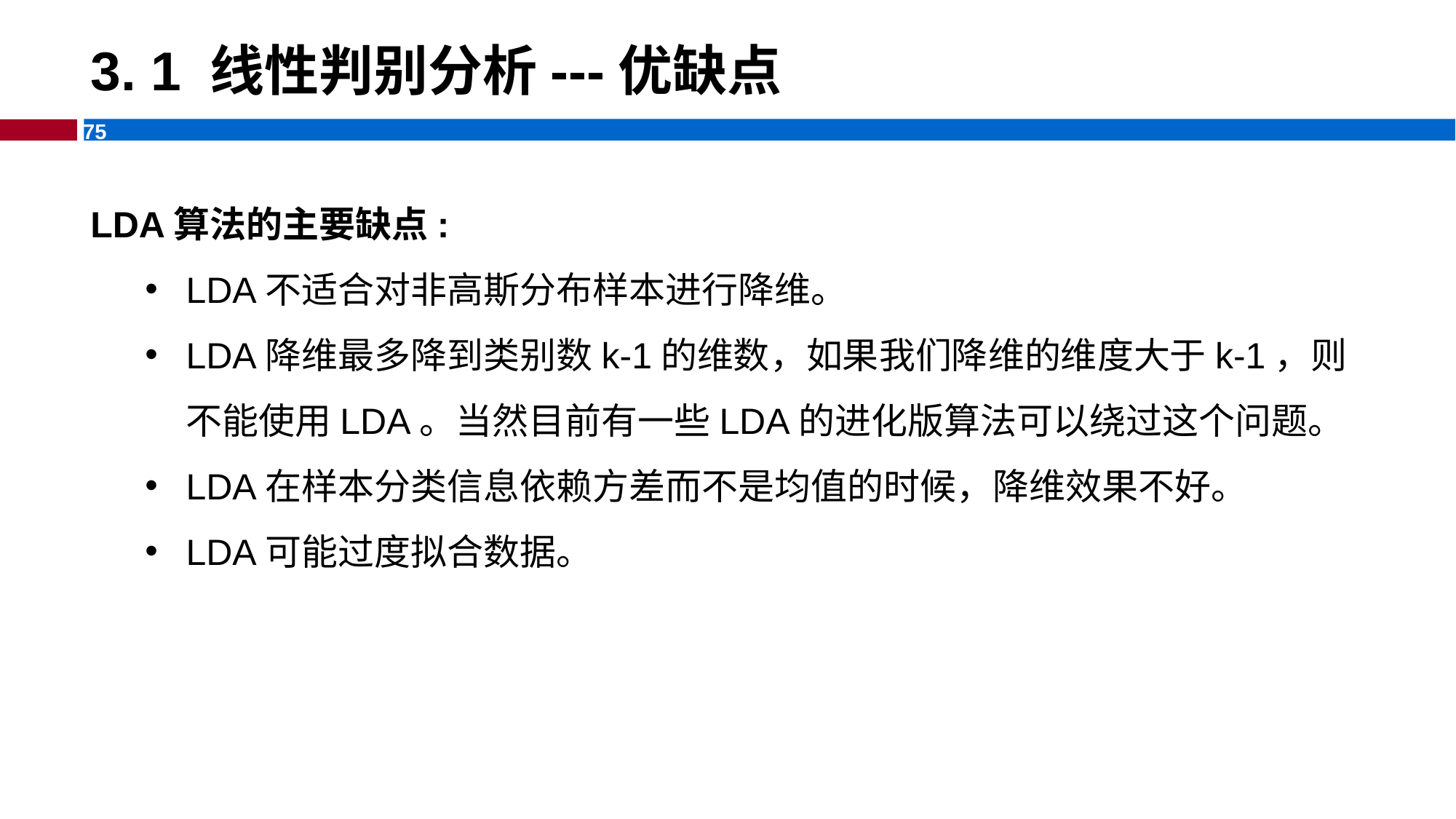

# 3. 1 线性判别分析---优缺点
LDA算法的主要缺点:
LDA不适合对非高斯分布样本进行降维。
LDA降维最多降到类别数k-1的维数，如果我们降维的维度大于k-1，则不能使用LDA。当然目前有一些LDA的进化版算法可以绕过这个问题。
LDA在样本分类信息依赖方差而不是均值的时候，降维效果不好。
LDA可能过度拟合数据。